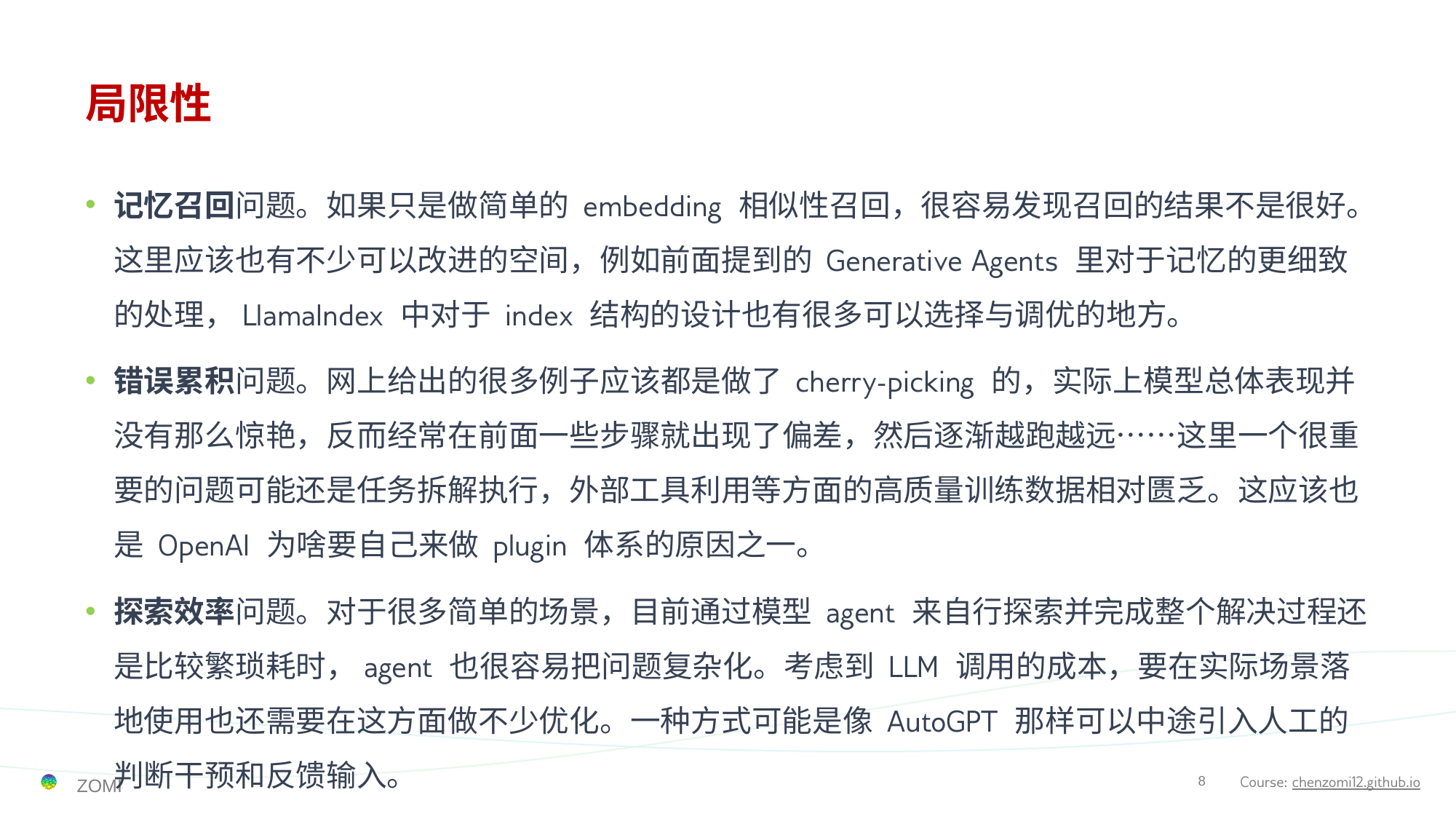

# 局限性
记忆召回问题。如果只是做简单的 embedding 相似性召回，很容易发现召回的结果不是很好。这里应该也有不少可以改进的空间，例如前面提到的 Generative Agents 里对于记忆的更细致的处理，LlamaIndex 中对于 index 结构的设计也有很多可以选择与调优的地方。
错误累积问题。网上给出的很多例子应该都是做了 cherry-picking 的，实际上模型总体表现并没有那么惊艳，反而经常在前面一些步骤就出现了偏差，然后逐渐越跑越远……这里一个很重要的问题可能还是任务拆解执行，外部工具利用等方面的高质量训练数据相对匮乏。这应该也是 OpenAI 为啥要自己来做 plugin 体系的原因之一。
探索效率问题。对于很多简单的场景，目前通过模型 agent 来自行探索并完成整个解决过程还是比较繁琐耗时，agent 也很容易把问题复杂化。考虑到 LLM 调用的成本，要在实际场景落地使用也还需要在这方面做不少优化。一种方式可能是像 AutoGPT 那样可以中途引入人工的判断干预和反馈输入。
任务终止与结果验证。在一些开放性问题或者无法通过明确的评估方式来判断结果的场景下，模型 agent 的工作如何终止也是一个挑战。这也回到了前面提到的，执行 task 相关的数据收集与模型训练以及强化学习的应用或许可以帮助解决这个问题。